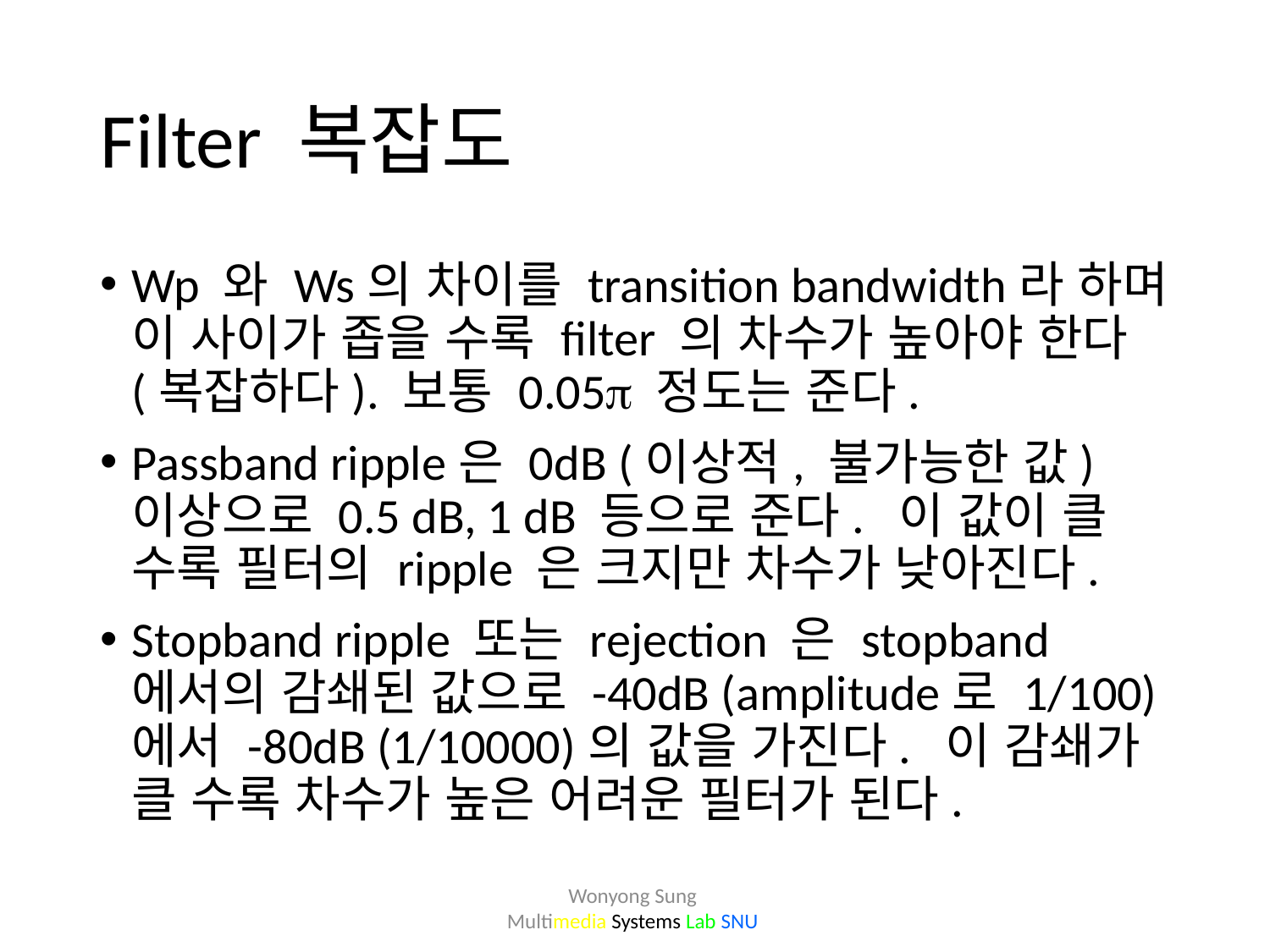

# Filter 복잡도
Wp 와 Ws의 차이를 transition bandwidth라 하며 이 사이가 좁을 수록 filter 의 차수가 높아야 한다 (복잡하다). 보통 0.05π 정도는 준다.
Passband ripple은 0dB (이상적, 불가능한 값)이상으로 0.5 dB, 1 dB 등으로 준다.  이 값이 클 수록 필터의 ripple 은 크지만 차수가 낮아진다.
Stopband ripple 또는 rejection 은 stopband 에서의 감쇄된 값으로 -40dB (amplitude로 1/100)에서 -80dB (1/10000)의 값을 가진다.  이 감쇄가 클 수록 차수가 높은 어려운 필터가 된다.
Wonyong Sung
Multimedia Systems Lab SNU